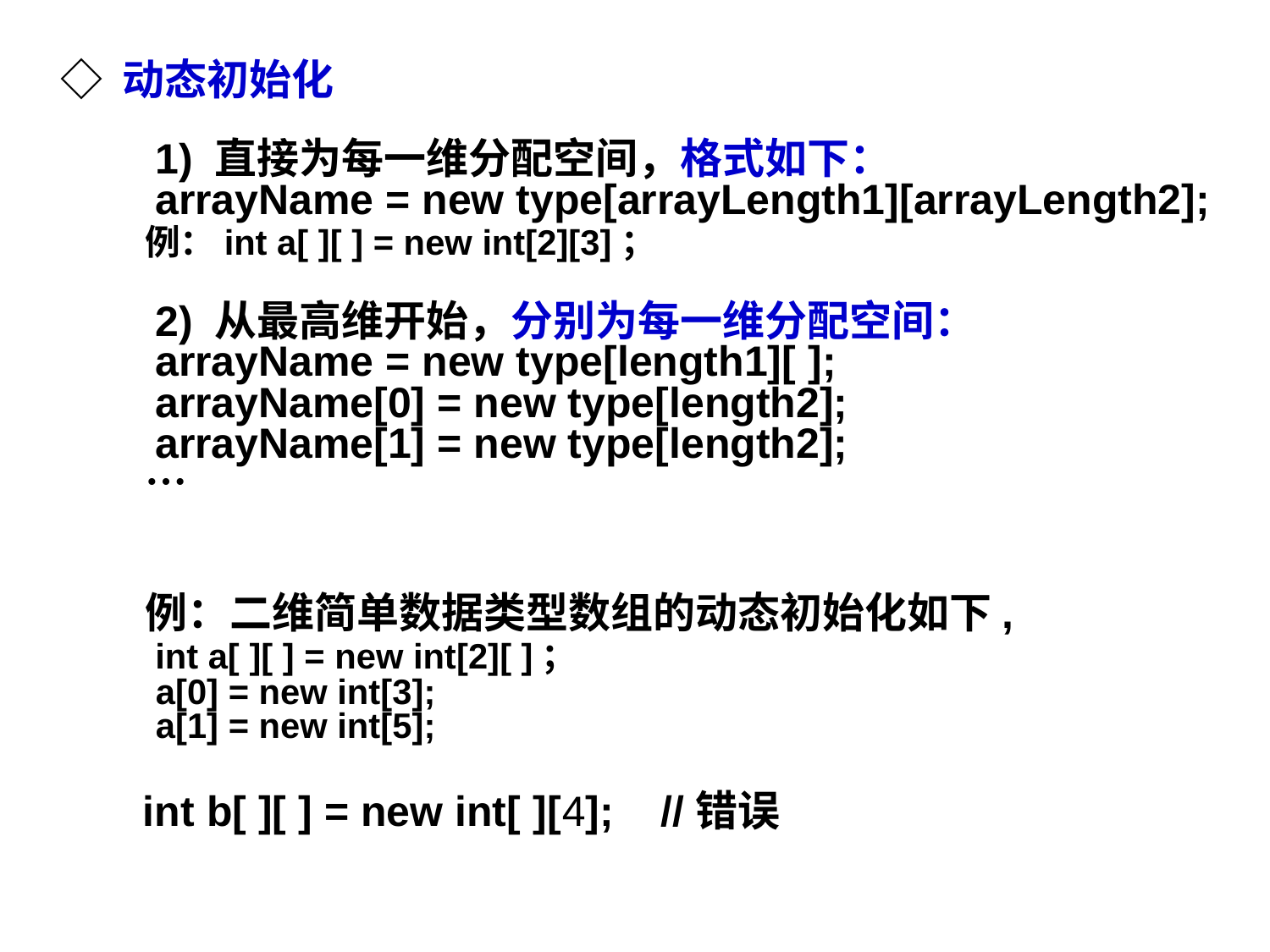

◇ 动态初始化

　　1) 直接为每一维分配空间，格式如下：
　　arrayName = new type[arrayLength1][arrayLength2];
　　例：int a[ ][ ] = new int[2][3]；
　　2) 从最高维开始，分别为每一维分配空间：
　　arrayName = new type[length1][ ];
　　arrayName[0] = new type[length2];
　　arrayName[1] = new type[length2];
　　…
　　例：二维简单数据类型数组的动态初始化如下,
　　int a[ ][ ] = new int[2][ ]；
　　  a[0] = new int[3];
　　  a[1] = new int[5];
           int b[ ][ ] = new int[ ][4];    //错误